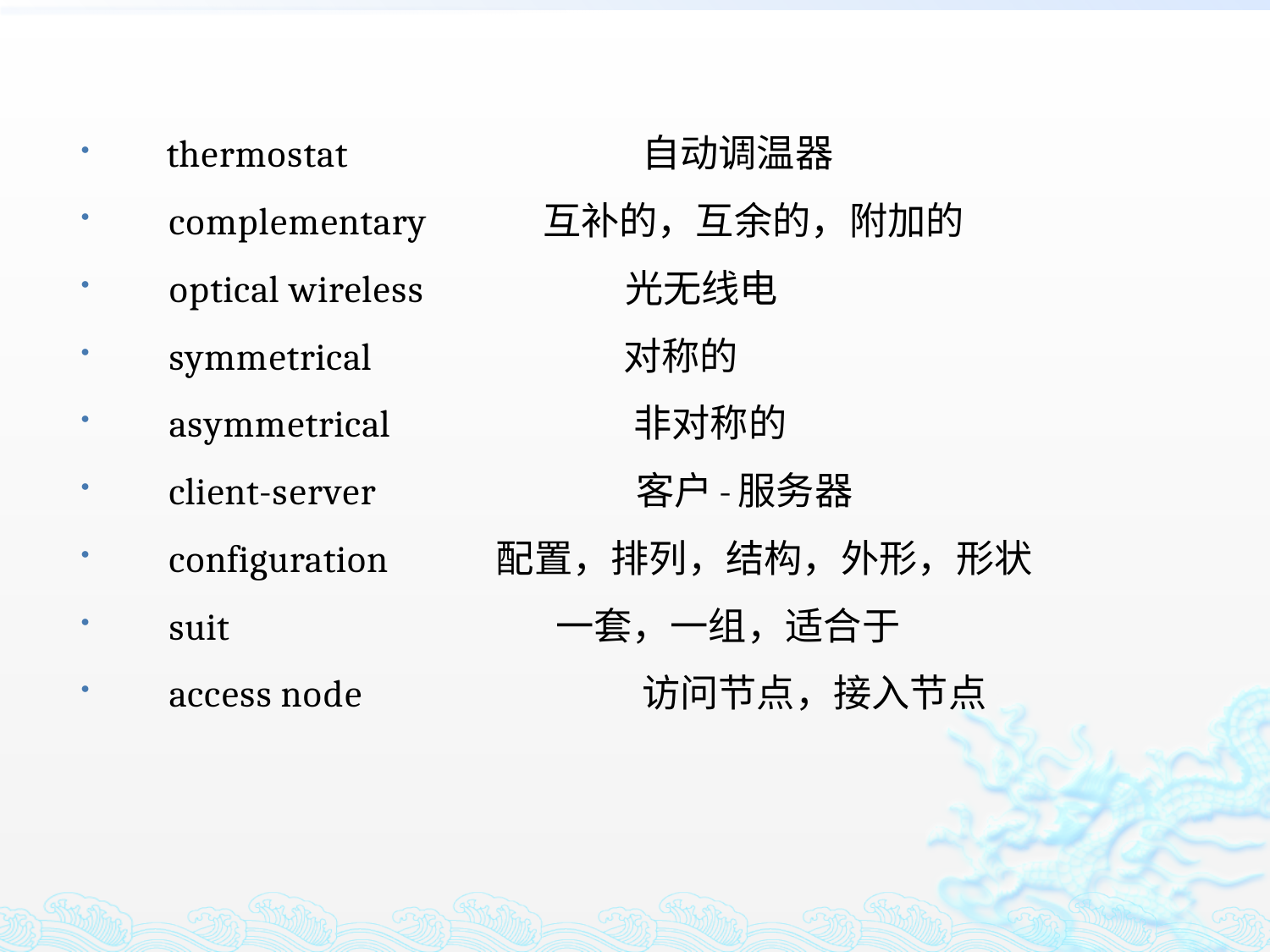

thermostat                             	自动调温器
　complementary             互补的，互余的，附加的
　optical wireless                       光无线电
　symmetrical                             对称的
　asymmetrical                            非对称的
　client-server                              客户-服务器
　configuration            配置，排列，结构，外形，形状
　suit                                   	一套，一组，适合于
　access node                            	访问节点，接入节点